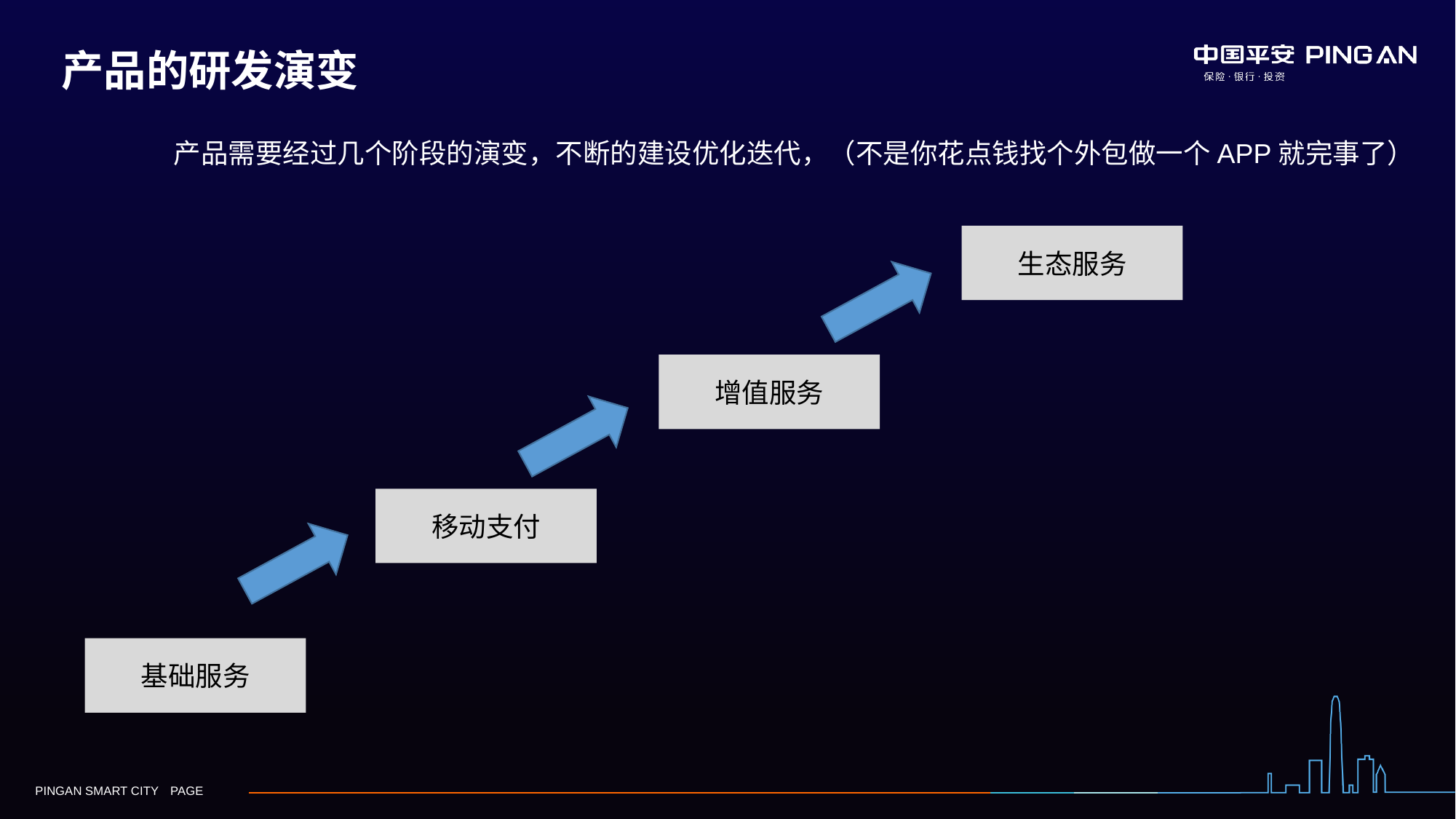

产品的研发演变
产品需要经过几个阶段的演变，不断的建设优化迭代，（不是你花点钱找个外包做一个APP就完事了）
生态服务

增值服务

移动支付

基础服务